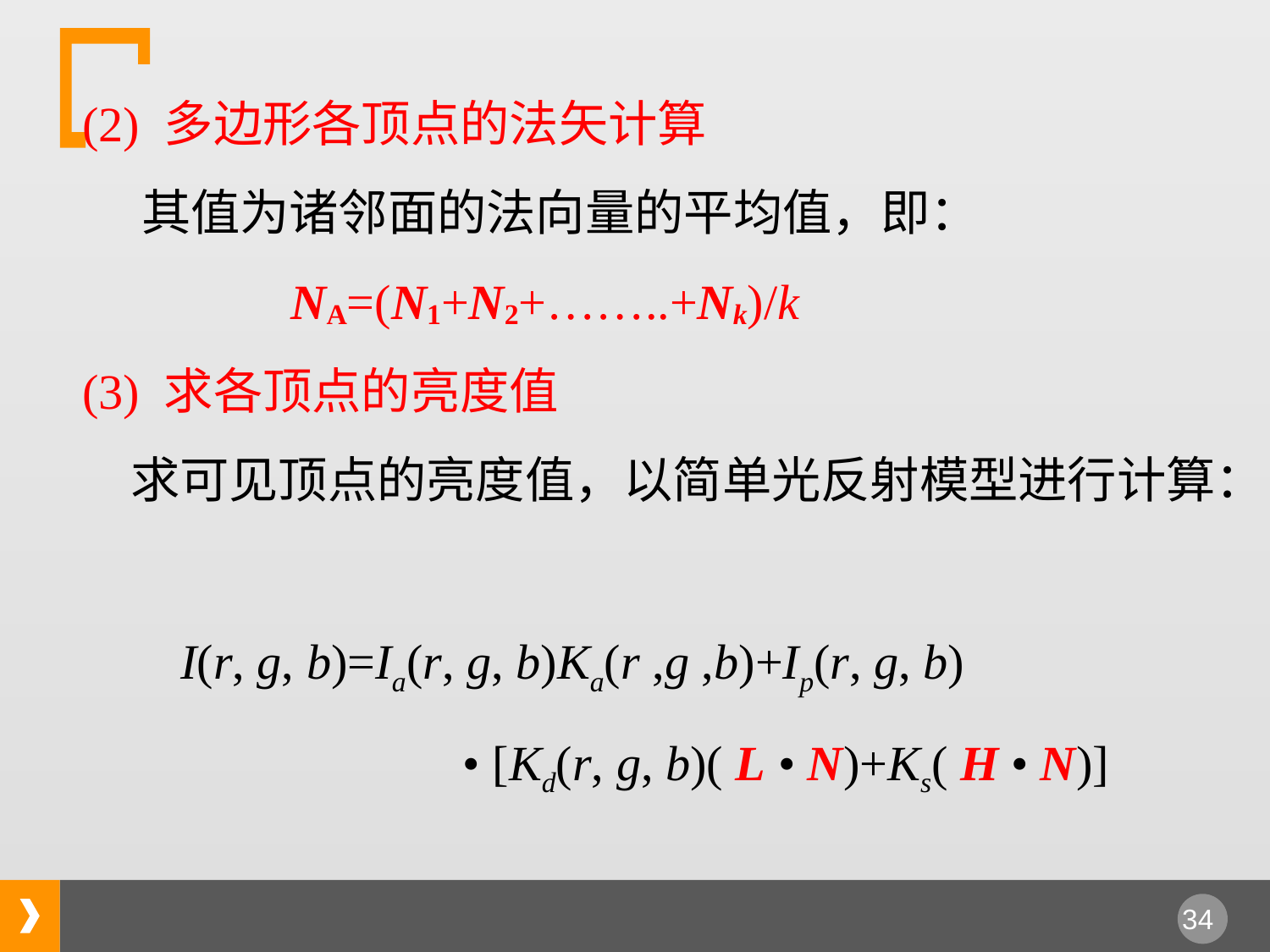

(2) 多边形各顶点的法矢计算
           其值为诸邻面的法向量的平均值，即：
                       NA=(N1+N2+……..+Nk)/k
      (3) 求各顶点的亮度值
          求可见顶点的亮度值，以简单光反射模型进行计算：
              I(r, g, b)=Ia(r, g, b)Ka(r ,g ,b)+Ip(r, g, b)
                                     • [Kd(r, g, b)( L • N)+Ks( H • N)]